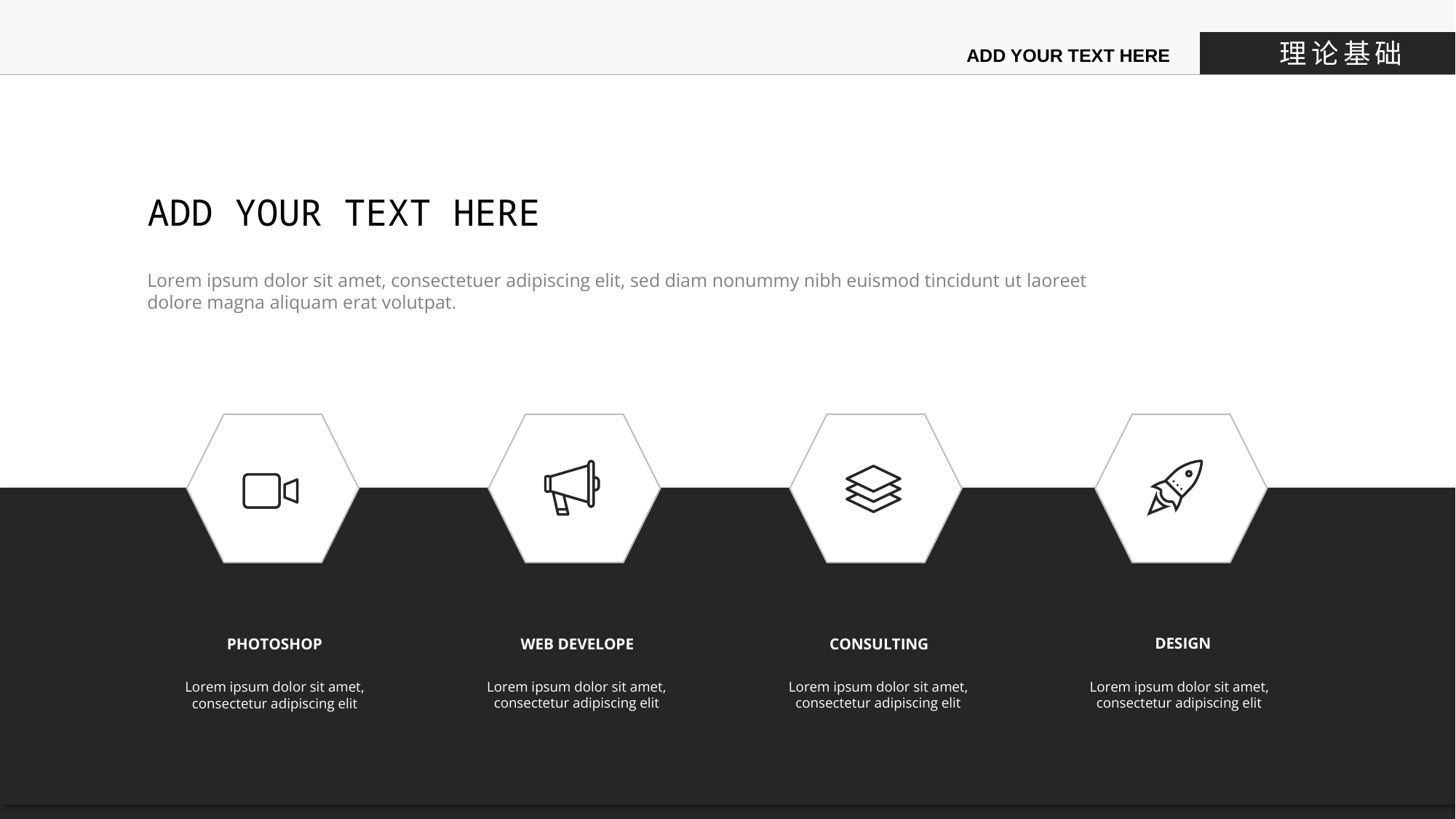

理论基础
ADD YOUR TEXT HERE
ADD YOUR TEXT HERE
Lorem ipsum dolor sit amet, consectetuer adipiscing elit, sed diam nonummy nibh euismod tincidunt ut laoreet dolore magna aliquam erat volutpat.

DESIGN
Lorem ipsum dolor sit amet, consectetur adipiscing elit
WEB DEVELOPE
Lorem ipsum dolor sit amet, consectetur adipiscing elit
CONSULTING
Lorem ipsum dolor sit amet, consectetur adipiscing elit
PHOTOSHOP
Lorem ipsum dolor sit amet, consectetur adipiscing elit